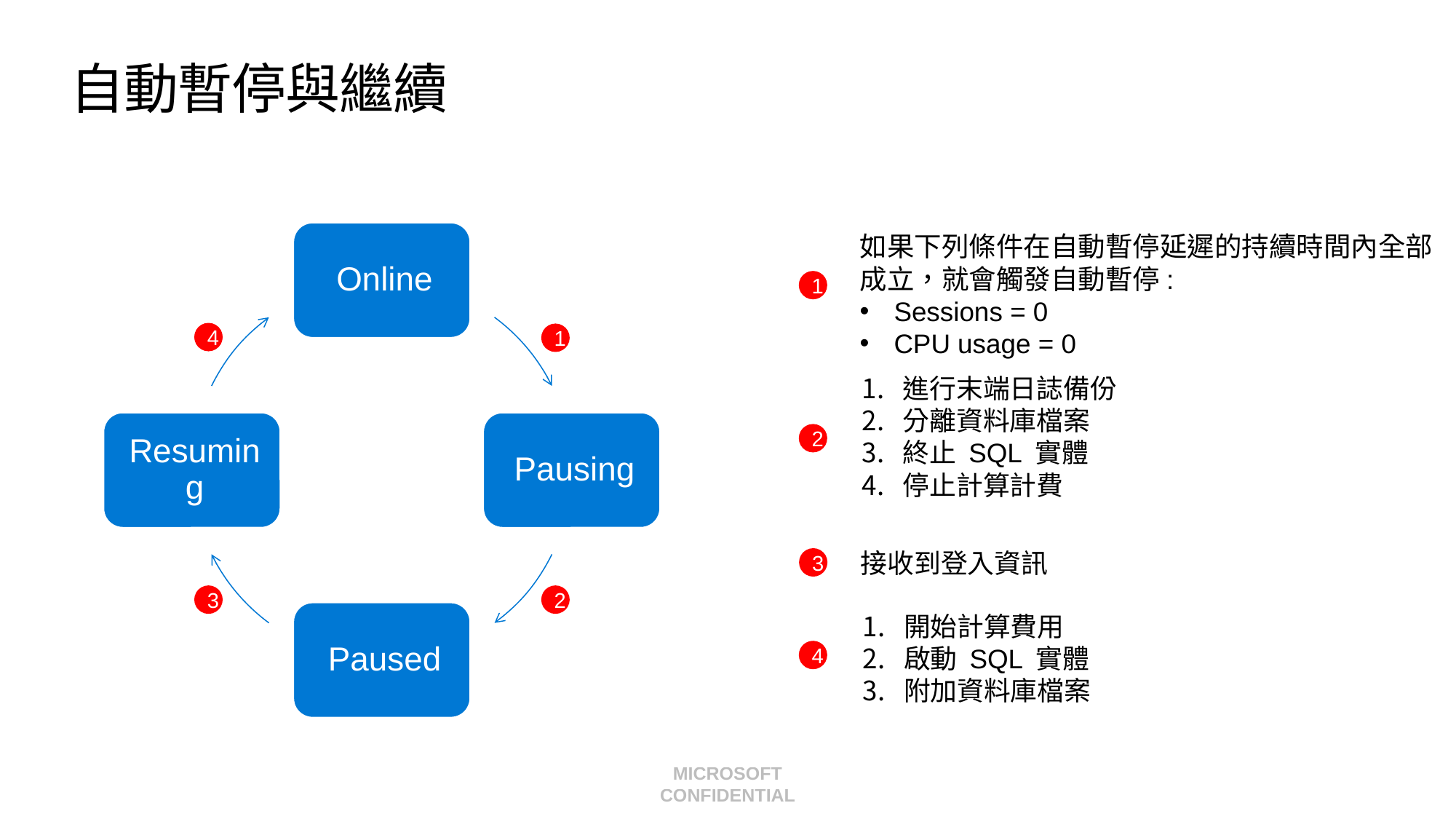

# 自動暫停與繼續
Online
Pausing
Paused
Resuming
如果下列條件在自動暫停延遲的持續時間內全部成立，就會觸發自動暫停:
Sessions = 0
CPU usage = 0

1
4
1
進行末端日誌備份
分離資料庫檔案
終止 SQL 實體
停止計算計費
2
接收到登入資訊
3
3
2
開始計算費用
啟動 SQL 實體
附加資料庫檔案
4